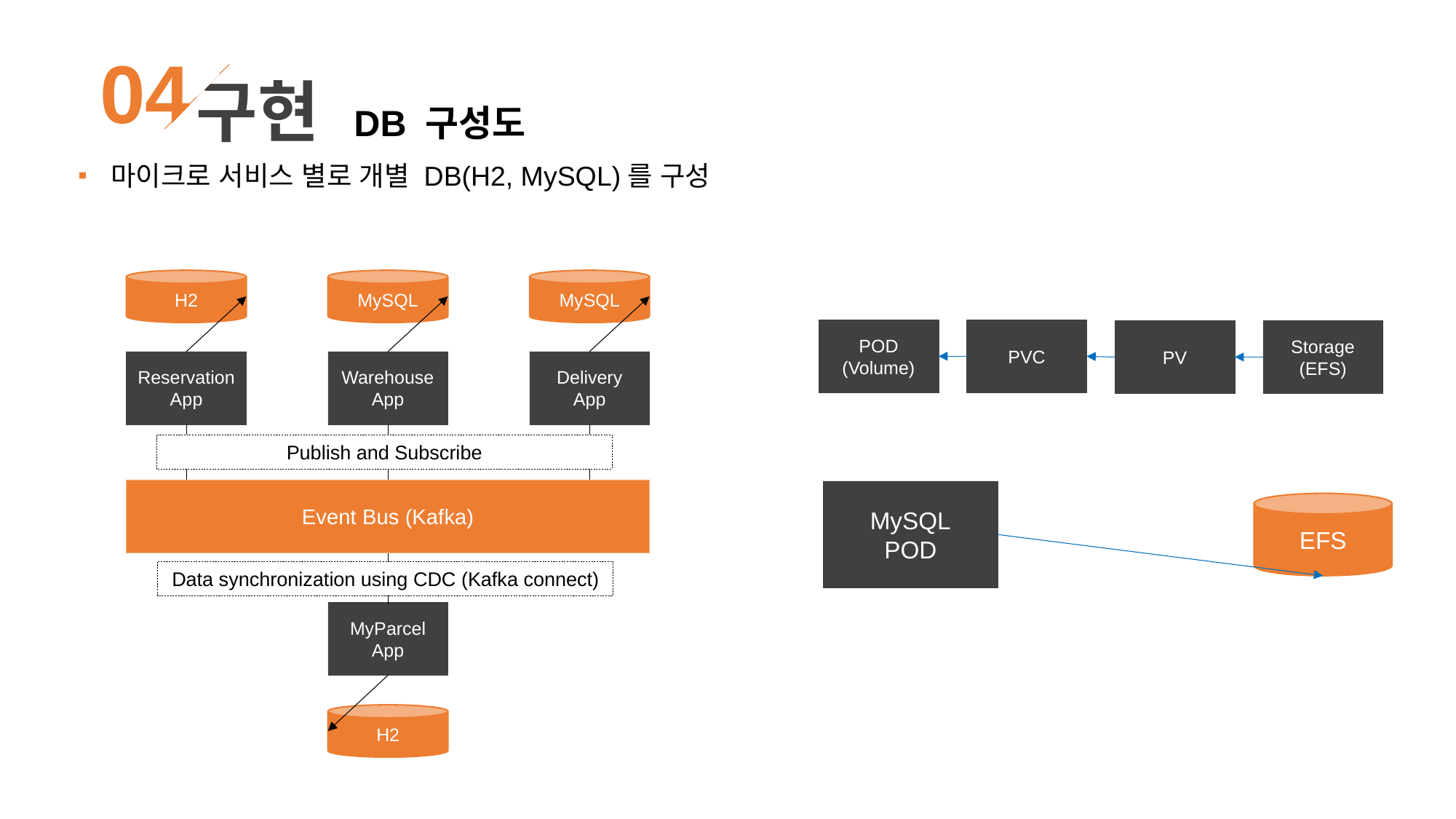

04

구현 DB 구성도

마이크로 서비스 별로 개별 DB(H2, MySQL)를 구성

H2
MySQL
MySQL
POD
(Volume)
PVC
PV
Storage
(EFS)
Reservation
App
Warehouse
App
Delivery
App
Publish and Subscribe
Event Bus (Kafka)
MySQL
POD
EFS
Data synchronization using CDC (Kafka connect)
MyParcel
App
H2